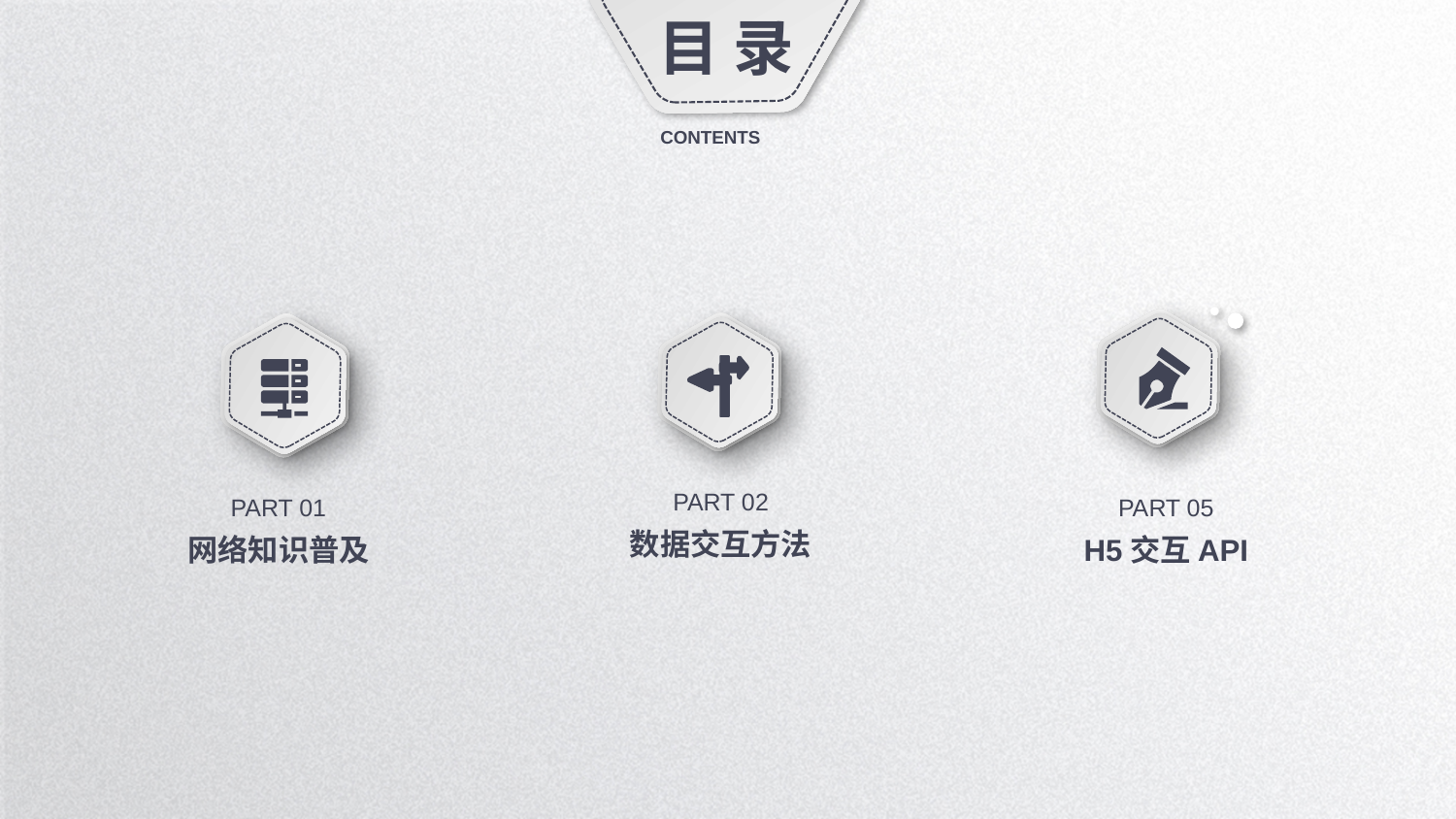

目 录
CONTENTS

PART 02
数据交互方法
PART 01
网络知识普及
PART 05
H5交互API